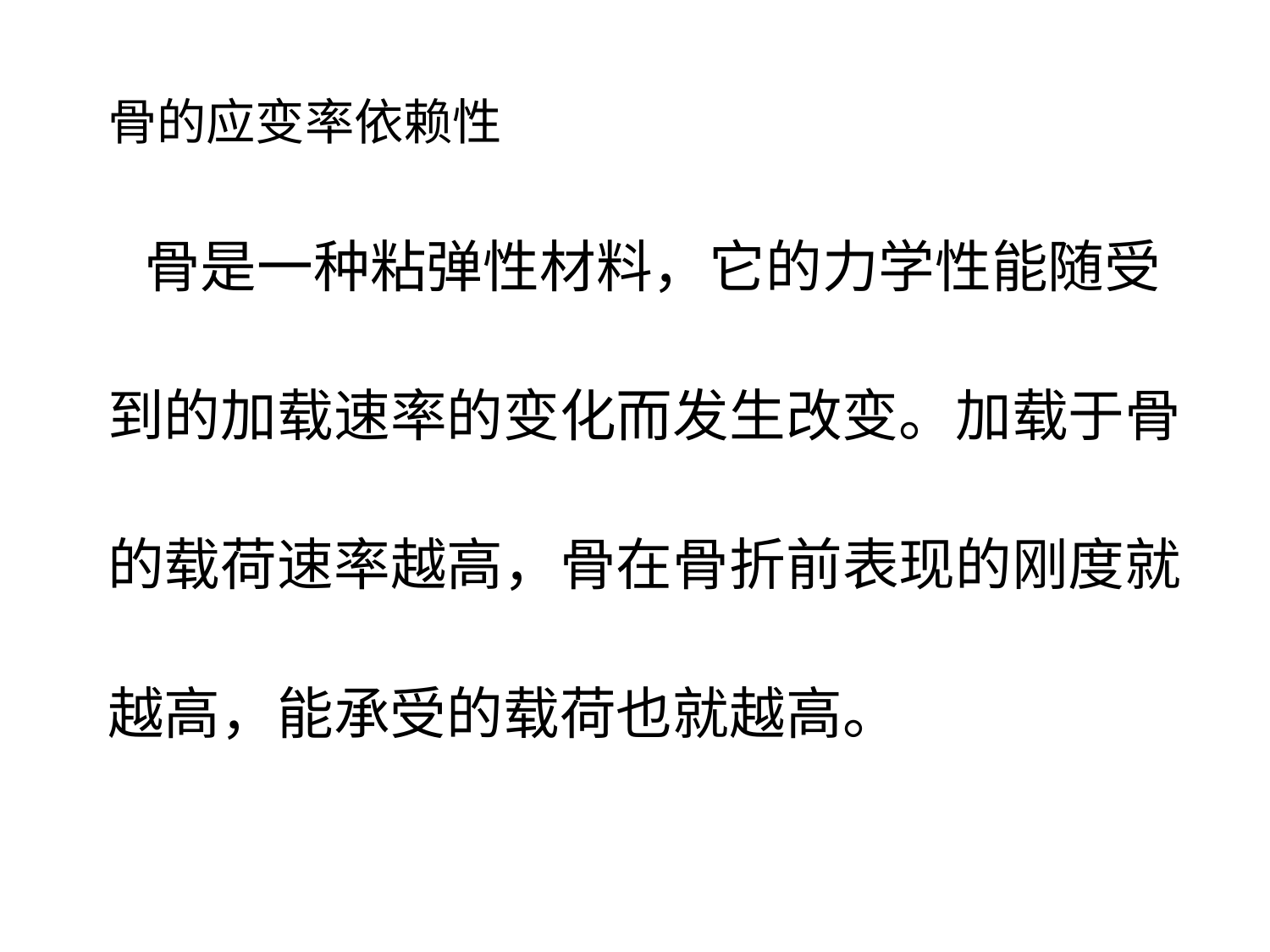

骨的应变率依赖性
    骨是一种粘弹性材料，它的力学性能随受到的加载速率的变化而发生改变。加载于骨的载荷速率越高，骨在骨折前表现的刚度就越高，能承受的载荷也就越高。